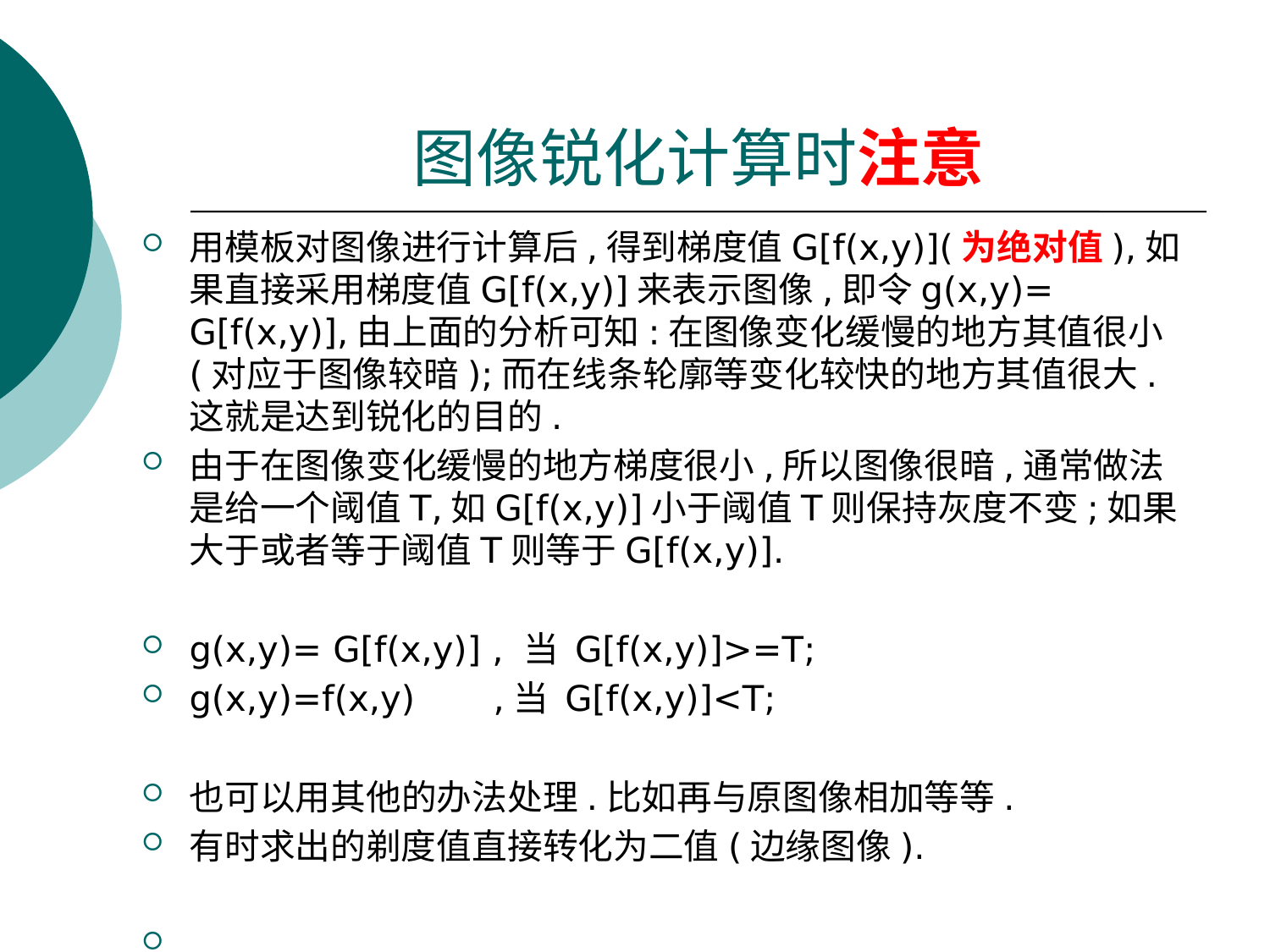

# 图像锐化计算时注意
用模板对图像进行计算后,得到梯度值G[f(x,y)](为绝对值),如果直接采用梯度值G[f(x,y)]来表示图像,即令g(x,y)= G[f(x,y)],由上面的分析可知:在图像变化缓慢的地方其值很小(对应于图像较暗);而在线条轮廓等变化较快的地方其值很大.这就是达到锐化的目的.
由于在图像变化缓慢的地方梯度很小,所以图像很暗,通常做法是给一个阈值T,如G[f(x,y)]小于阈值T则保持灰度不变;如果大于或者等于阈值T则等于G[f(x,y)].

g(x,y)= G[f(x,y)] , 当 G[f(x,y)]>=T;
g(x,y)=f(x,y)       ,当 G[f(x,y)]<T;

也可以用其他的办法处理.比如再与原图像相加等等.
有时求出的剃度值直接转化为二值(边缘图像).

15